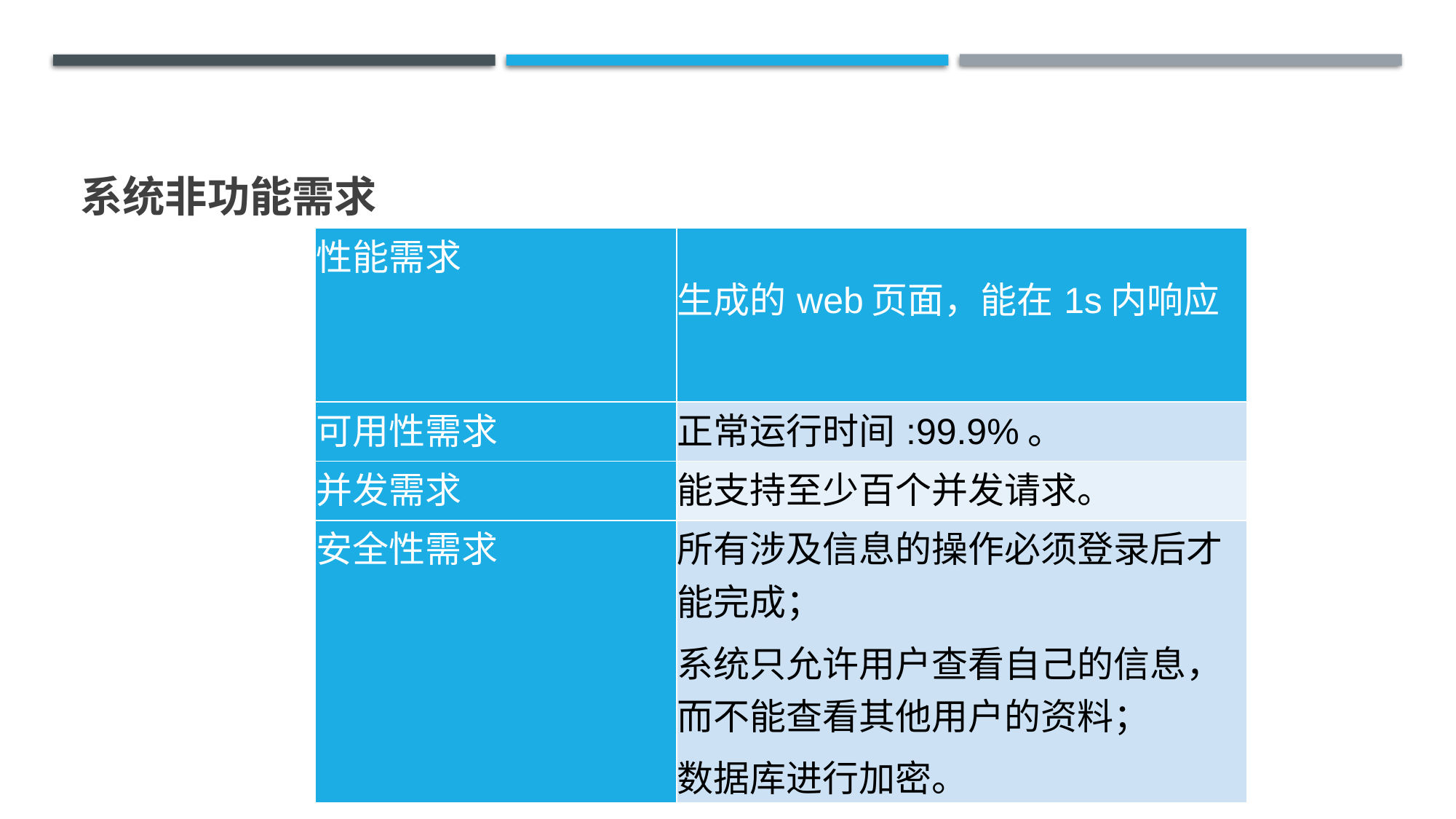

# 系统非功能需求
| 性能需求 | 生成的web页面，能在1s内响应 |
| --- | --- |
| 可用性需求 | 正常运行时间:99.9%。 |
| 并发需求 | 能支持至少百个并发请求。 |
| 安全性需求 | 所有涉及信息的操作必须登录后才能完成； 系统只允许用户查看自己的信息，而不能查看其他用户的资料； 数据库进行加密。 |
2021/7/17